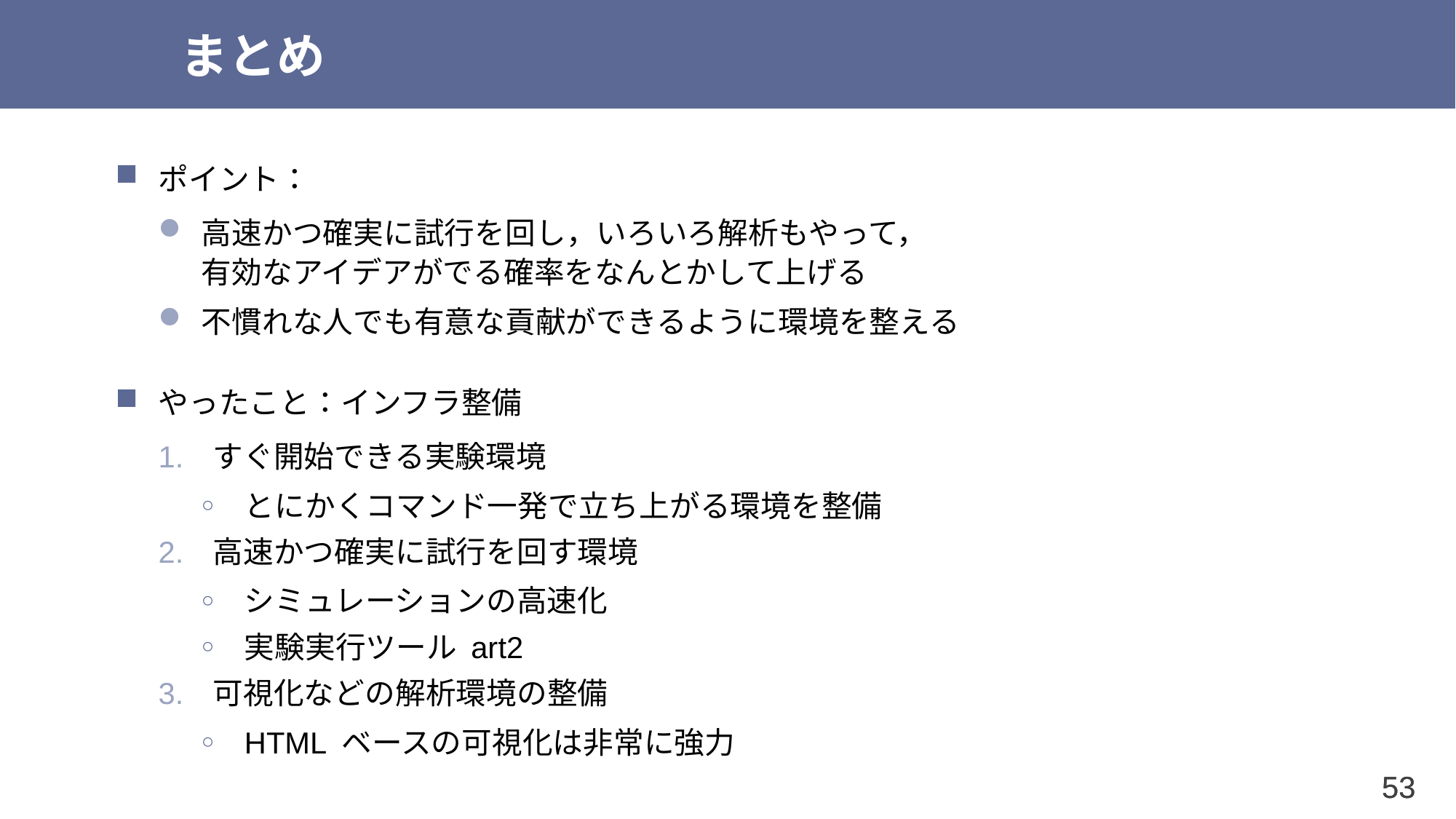

# まとめ
ポイント：
高速かつ確実に試行を回し，いろいろ解析もやって，
有効なアイデアがでる確率をなんとかして上げる
不慣れな人でも有意な貢献ができるように環境を整える
やったこと：インフラ整備
すぐ開始できる実験環境
とにかくコマンド一発で立ち上がる環境を整備
高速かつ確実に試行を回す環境
シミュレーションの高速化
実験実行ツール art2
可視化などの解析環境の整備
HTML ベースの可視化は非常に強力